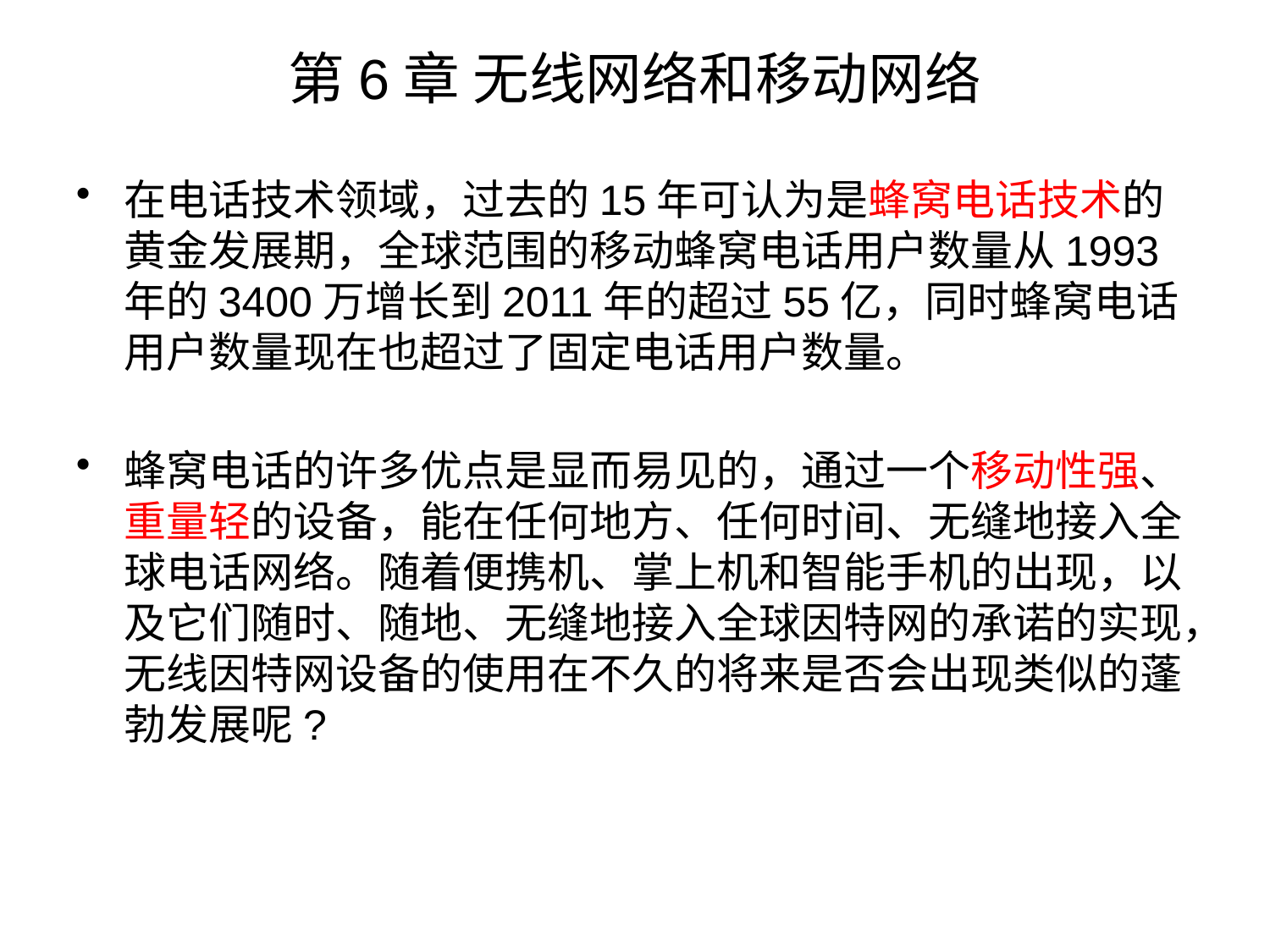

# 第6章 无线网络和移动网络
在电话技术领域，过去的15年可认为是蜂窝电话技术的黄金发展期，全球范围的移动蜂窝电话用户数量从1993年的3400万增长到2011年的超过55亿，同时蜂窝电话用户数量现在也超过了固定电话用户数量。

蜂窝电话的许多优点是显而易见的，通过一个移动性强、重量轻的设备，能在任何地方、任何时间、无缝地接入全球电话网络。随着便携机、掌上机和智能手机的出现，以及它们随时、随地、无缝地接入全球因特网的承诺的实现，无线因特网设备的使用在不久的将来是否会出现类似的蓬勃发展呢?